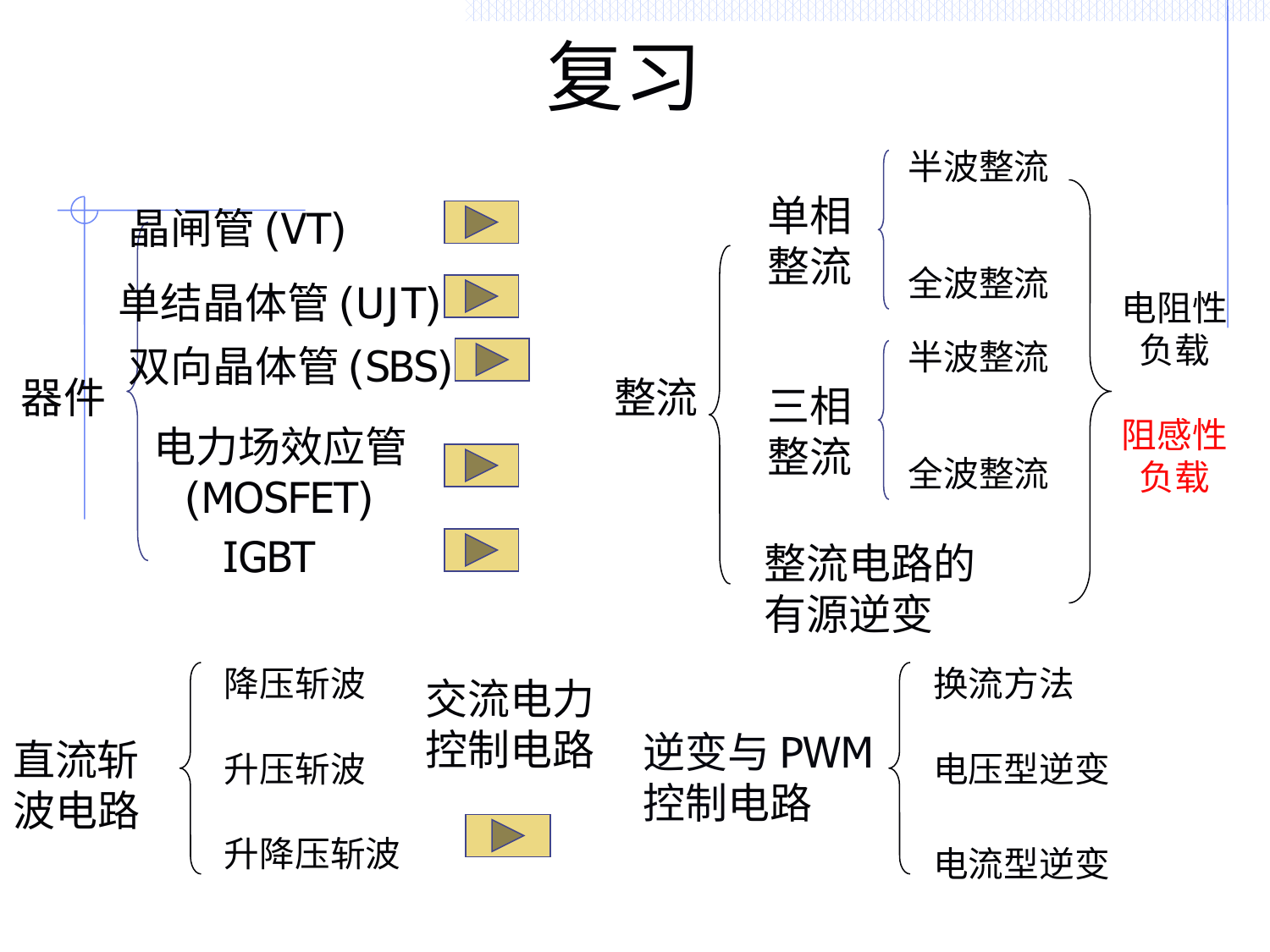

# 复习
半波整流

全波整流
单相
整流

电阻性
负载

阻感性
负载
晶闸管(VT)

整流
单结晶体管(UJT)

半波整流

全波整流
三相
整流
双向晶体管(SBS)

器件
电力场效应管
(MOSFET)

IGBT

整流电路的
有源逆变
降压斩波

直流斩
波电路
换流方法

电压型逆变
电流型逆变
逆变与PWM
控制电路
交流电力
控制电路

升压斩波
升降压斩波